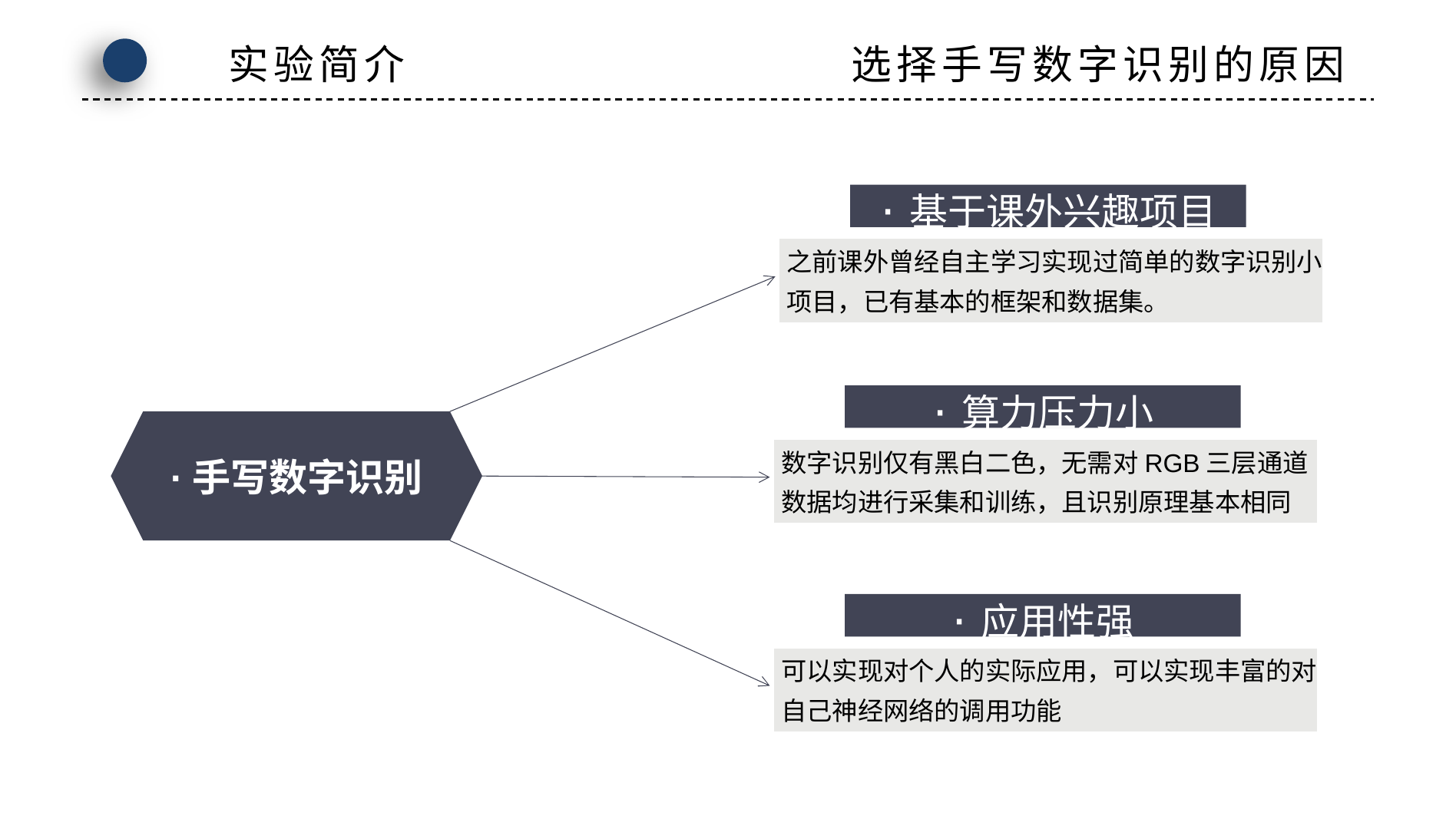

实验简介                                选择手写数字识别的原因

·基于课外兴趣项目
之前课外曾经自主学习实现过简单的数字识别小项目，已有基本的框架和数据集。

·算力压力小
·手写数字识别
数字识别仅有黑白二色，无需对RGB三层通道数据均进行采集和训练，且识别原理基本相同

·应用性强
可以实现对个人的实际应用，可以实现丰富的对自己神经网络的调用功能